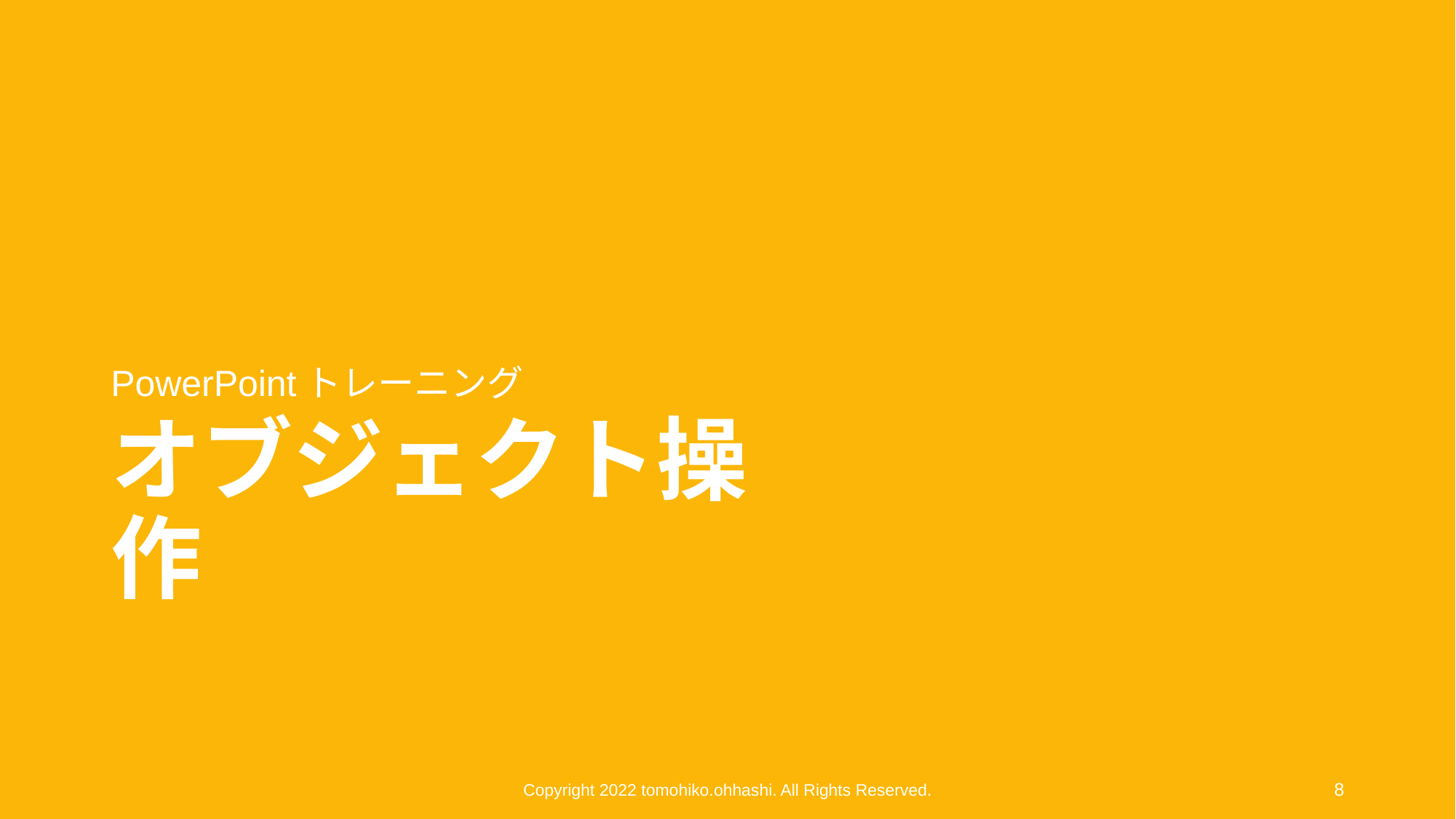

PowerPointトレーニング
# オブジェクト操作
Copyright 2022 tomohiko.ohhashi. All Rights Reserved.
8